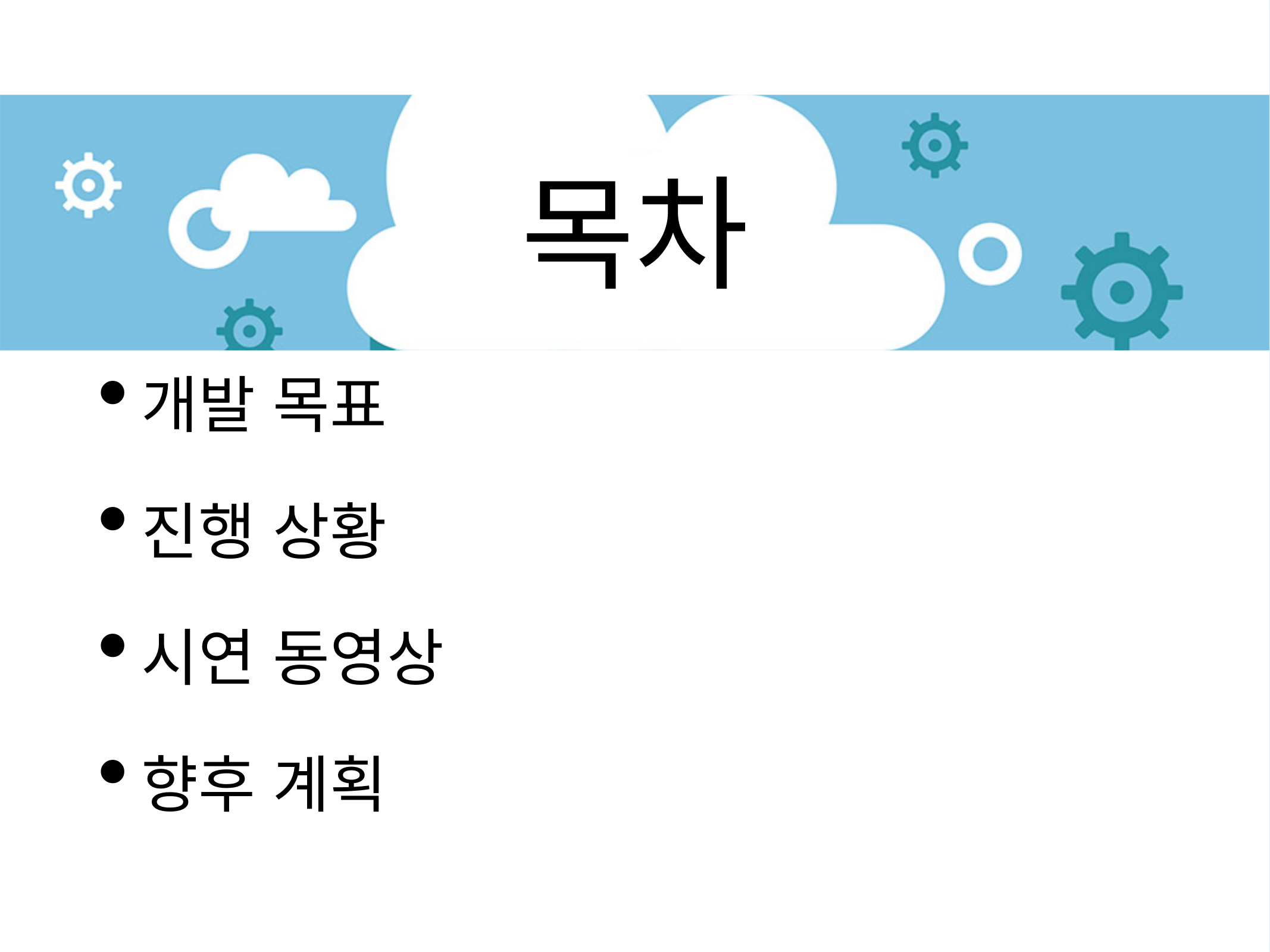

# 목차

개발 목표
진행 상황
시연 동영상
향후 계획